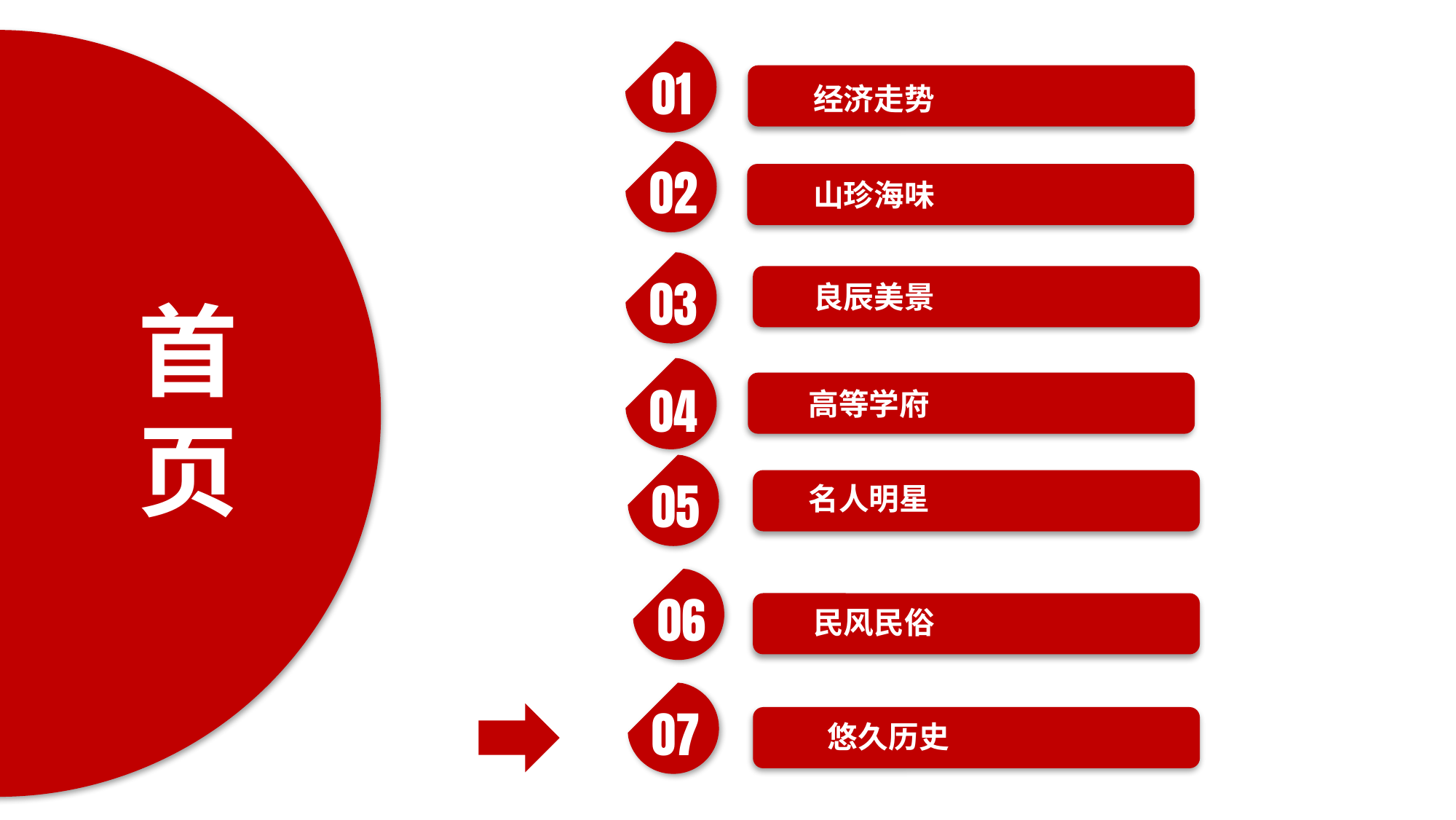

首页

01

经济走势

02

山珍海味

良辰美景

03

04

高等学府

05

名人明星

06

民风民俗

07

悠久历史